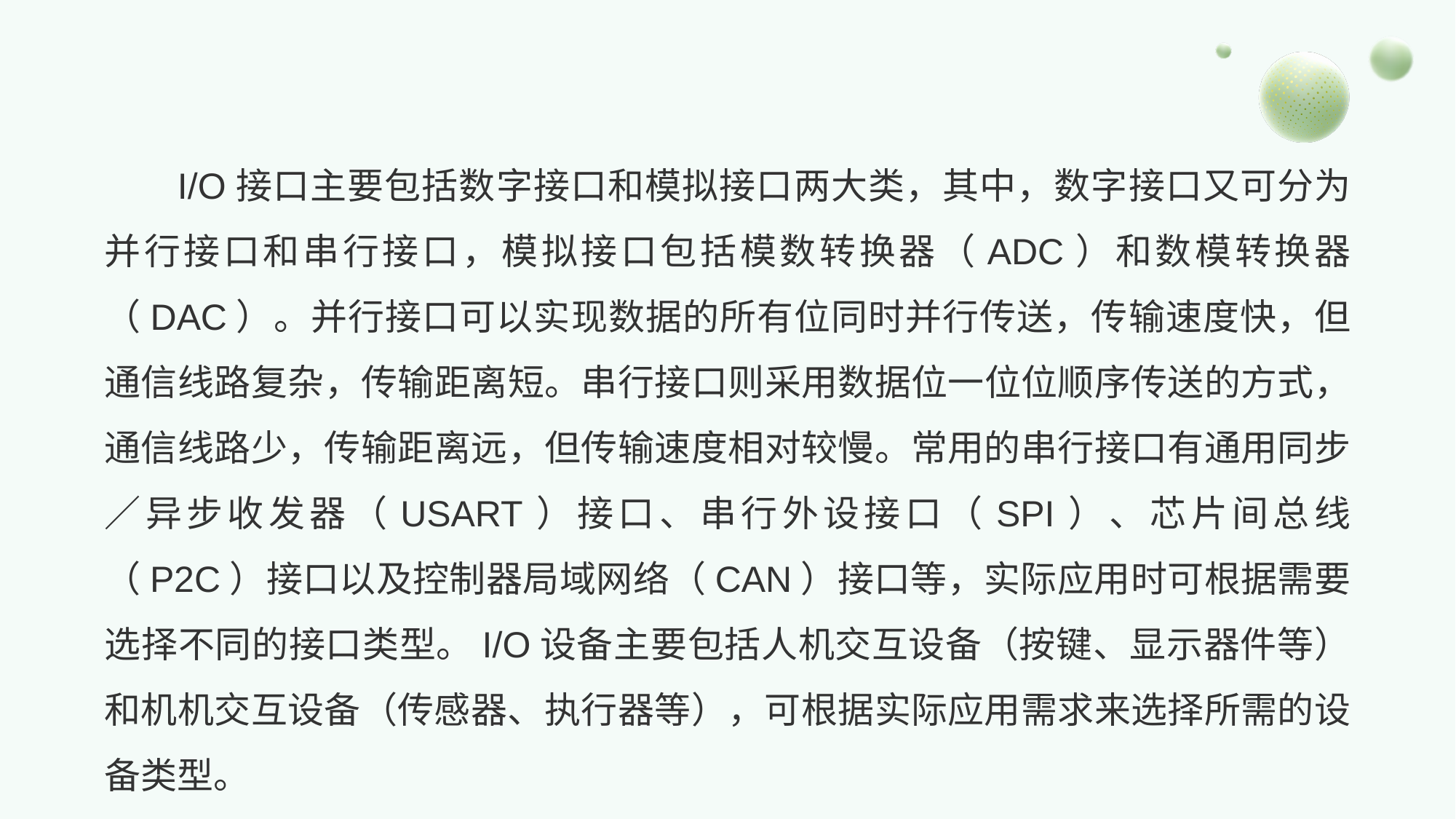

I/O接口主要包括数字接口和模拟接口两大类，其中，数字接口又可分为并行接口和串行接口，模拟接口包括模数转换器（ADC）和数模转换器（DAC）。并行接口可以实现数据的所有位同时并行传送，传输速度快，但通信线路复杂，传输距离短。串行接口则采用数据位一位位顺序传送的方式，通信线路少，传输距离远，但传输速度相对较慢。常用的串行接口有通用同步／异步收发器（USART）接口、串行外设接口（SPI）、芯片间总线（P2C）接口以及控制器局域网络（CAN）接口等，实际应用时可根据需要选择不同的接口类型。I/O设备主要包括人机交互设备（按键、显示器件等）和机机交互设备（传感器、执行器等），可根据实际应用需求来选择所需的设备类型。